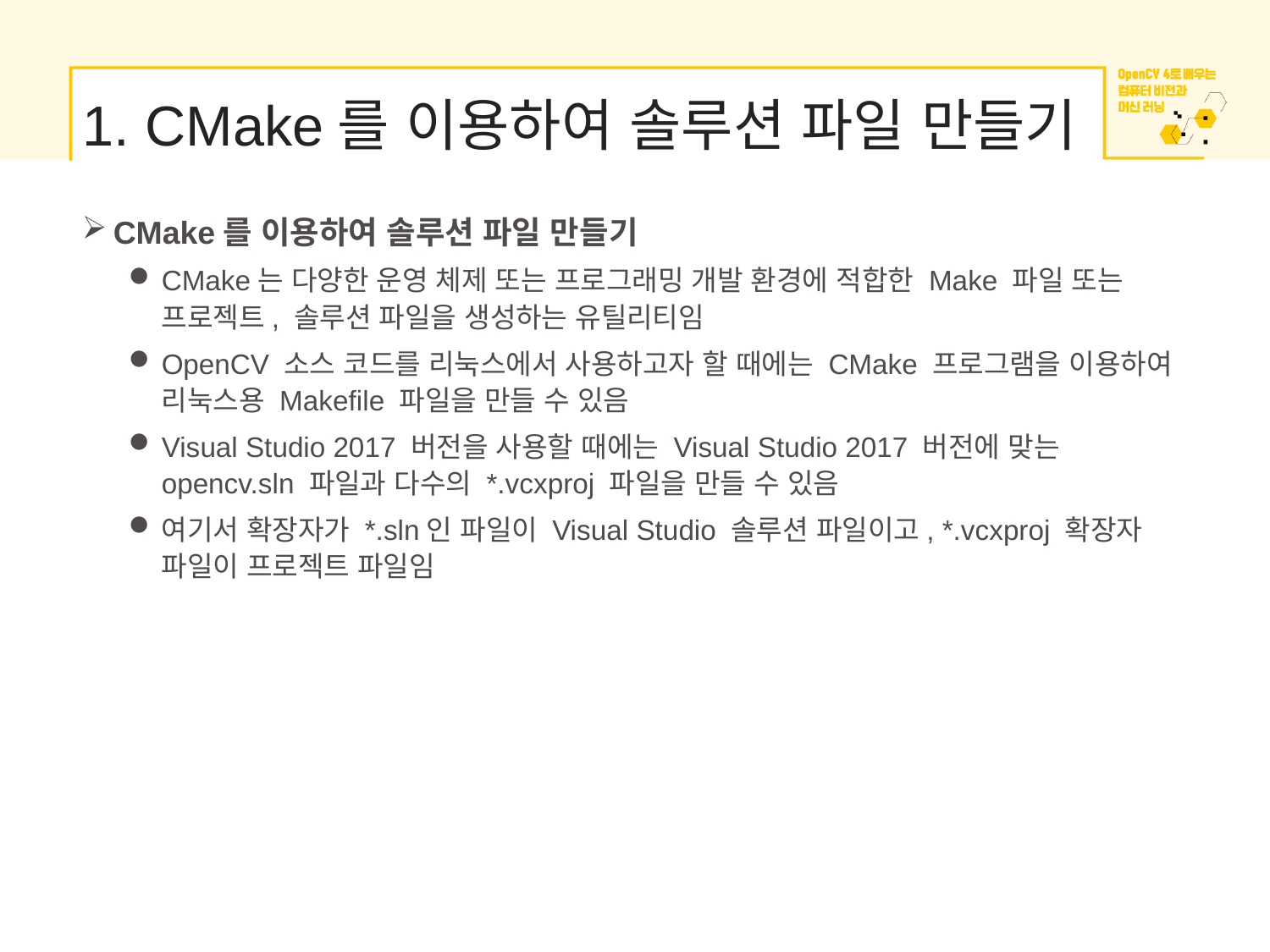

# 1. CMake를 이용하여 솔루션 파일 만들기
CMake를 이용하여 솔루션 파일 만들기
CMake는 다양한 운영 체제 또는 프로그래밍 개발 환경에 적합한 Make 파일 또는 프로젝트, 솔루션 파일을 생성하는 유틸리티임
OpenCV 소스 코드를 리눅스에서 사용하고자 할 때에는 CMake 프로그램을 이용하여 리눅스용 Makefile 파일을 만들 수 있음
Visual Studio 2017 버전을 사용할 때에는 Visual Studio 2017 버전에 맞는 opencv.sln 파일과 다수의 *.vcxproj 파일을 만들 수 있음
여기서 확장자가 *.sln인 파일이 Visual Studio 솔루션 파일이고, *.vcxproj 확장자 파일이 프로젝트 파일임